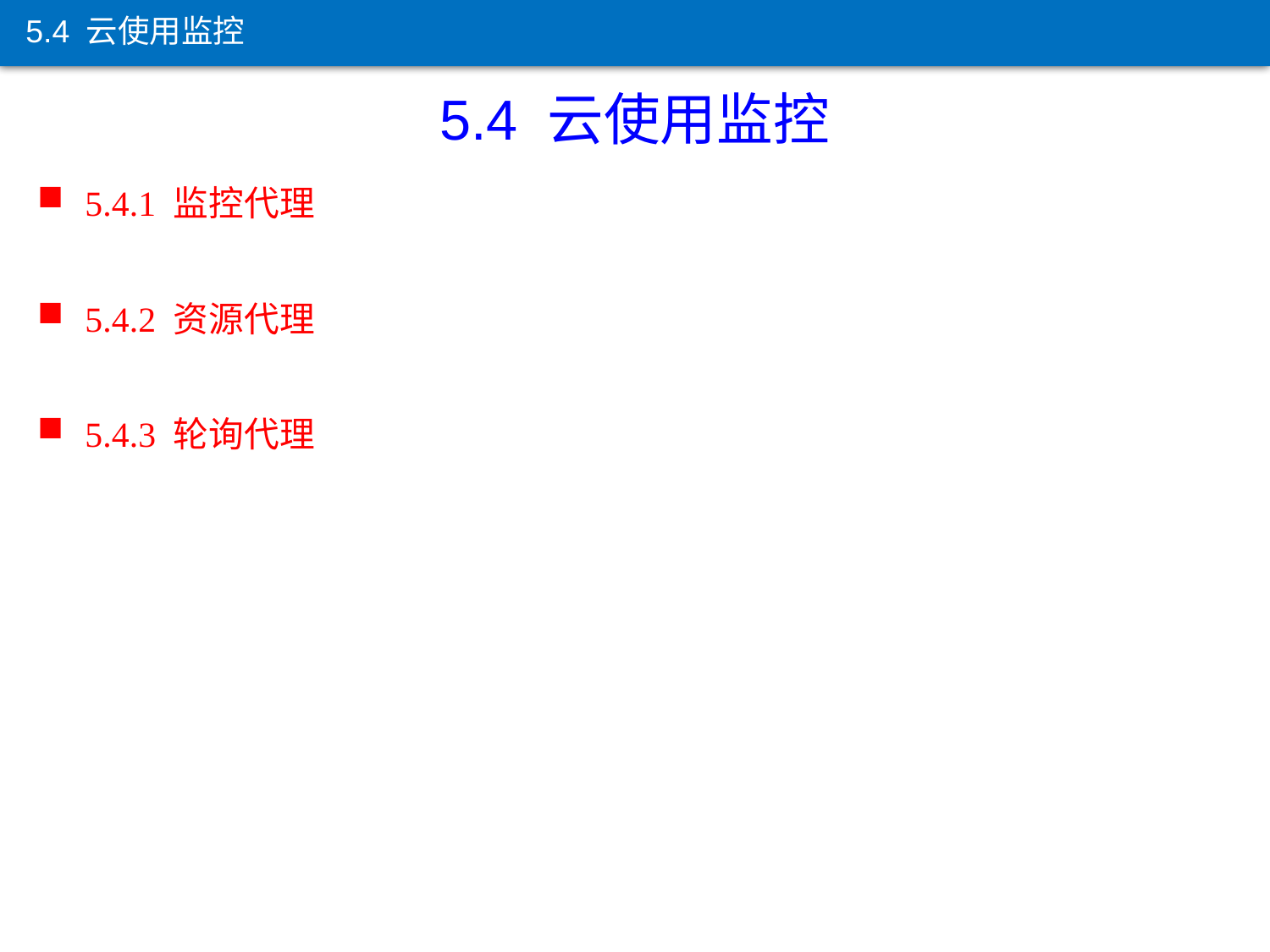

5.4 云使用监控
5.4 云使用监控
5.4.1 监控代理

5.4.2 资源代理

5.4.3 轮询代理

27